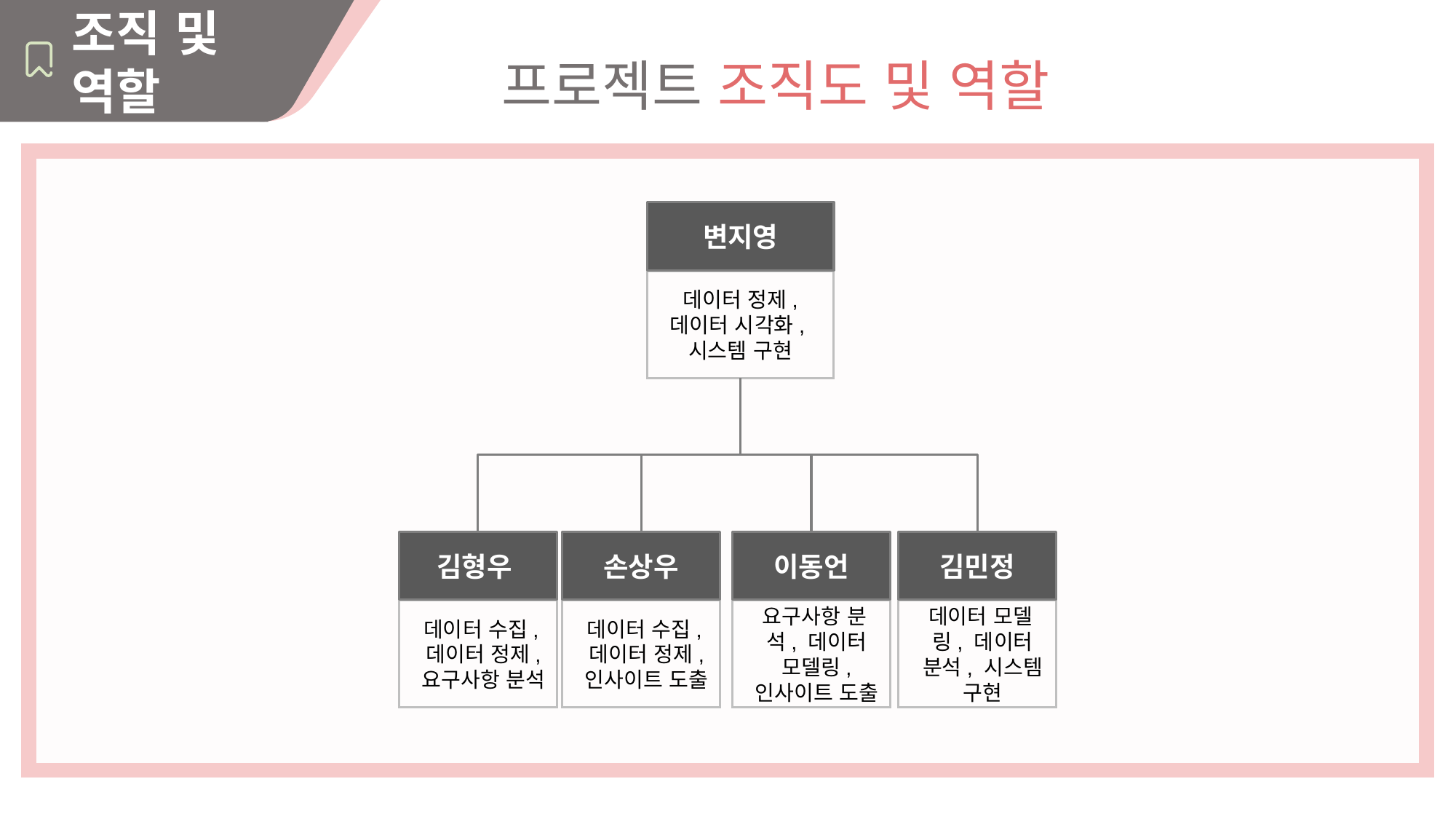

조직 및 역할

프로젝트 조직도 및 역할

변지영
데이터 정제, 데이터 시각화,  시스템 구현
김형우
데이터 수집, 데이터 정제, 요구사항 분석
손상우
데이터 수집, 데이터 정제, 인사이트 도출
이동언
요구사항 분석, 데이터 모델링, 인사이트 도출
김민정
데이터 모델링, 데이터 분석, 시스템 구현